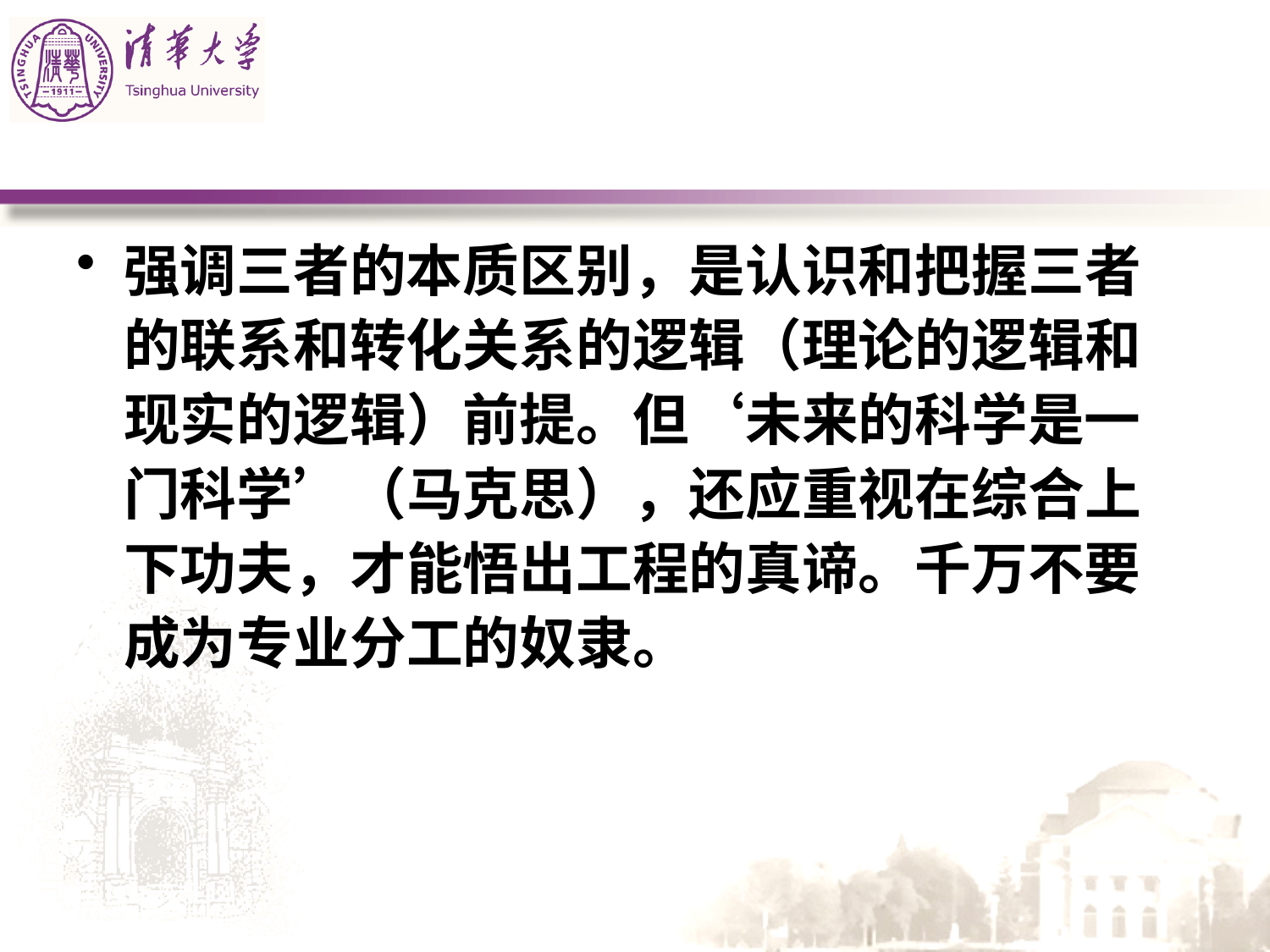

#
强调三者的本质区别，是认识和把握三者的联系和转化关系的逻辑（理论的逻辑和现实的逻辑）前提。但‘未来的科学是一门科学’（马克思），还应重视在综合上下功夫，才能悟出工程的真谛。千万不要成为专业分工的奴隶。